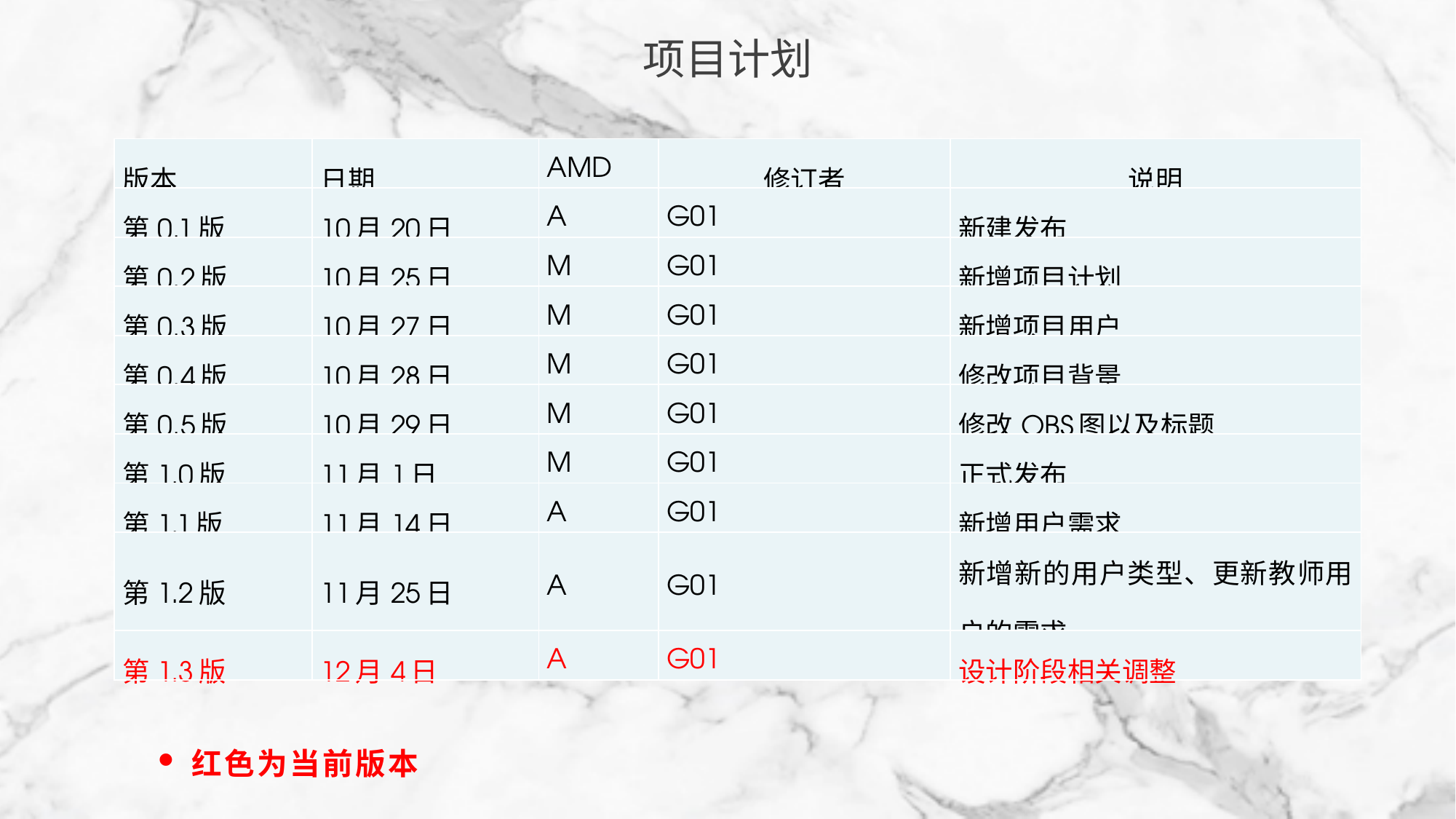

项目计划
| 版本 | 日期 | AMD | 修订者 | 说明 |
| --- | --- | --- | --- | --- |
| 第0.1版 | 10月20日 | A | G01 | 新建发布 |
| 第0.2版 | 10月25日 | M | G01 | 新增项目计划 |
| 第0.3版 | 10月27日 | M | G01 | 新增项目用户 |
| 第0.4版 | 10月28日 | M | G01 | 修改项目背景 |
| 第0.5版 | 10月29日 | M | G01 | 修改OBS图以及标题 |
| 第1.0版 | 11月1日 | M | G01 | 正式发布 |
| 第1.1版 | 11月14日 | A | G01 | 新增用户需求 |
| 第1.2版 | 11月25日 | A | G01 | 新增新的用户类型、更新教师用户的需求 |
| 第1.3版 | 12月4日 | A | G01 | 设计阶段相关调整 |
红色为当前版本